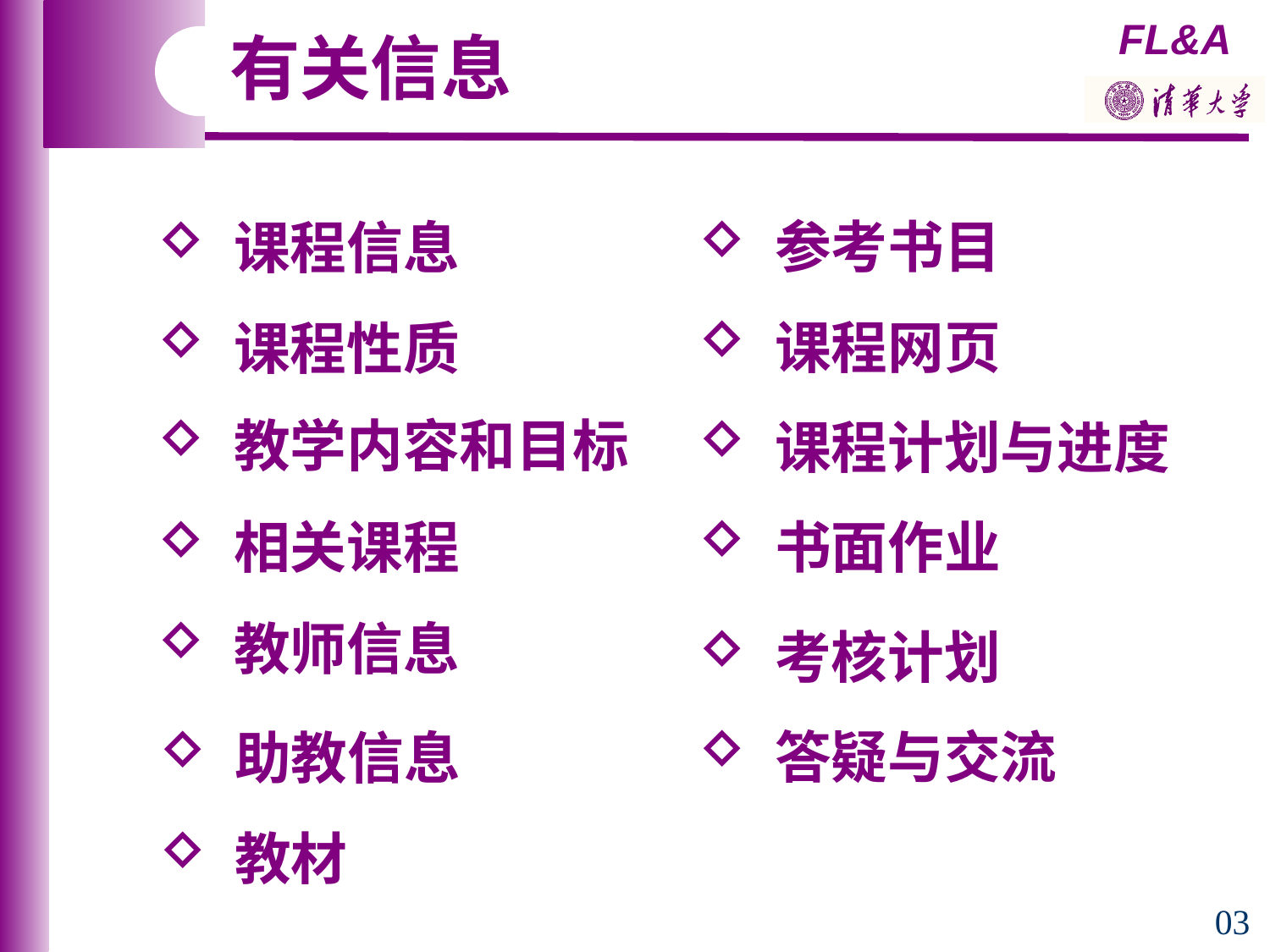

有关信息
 参考书目
 课程信息
 课程网页
 课程性质
 教学内容和目标
 课程计划与进度
 书面作业
 相关课程
 教师信息
 考核计划
 答疑与交流
 助教信息
 教材
03